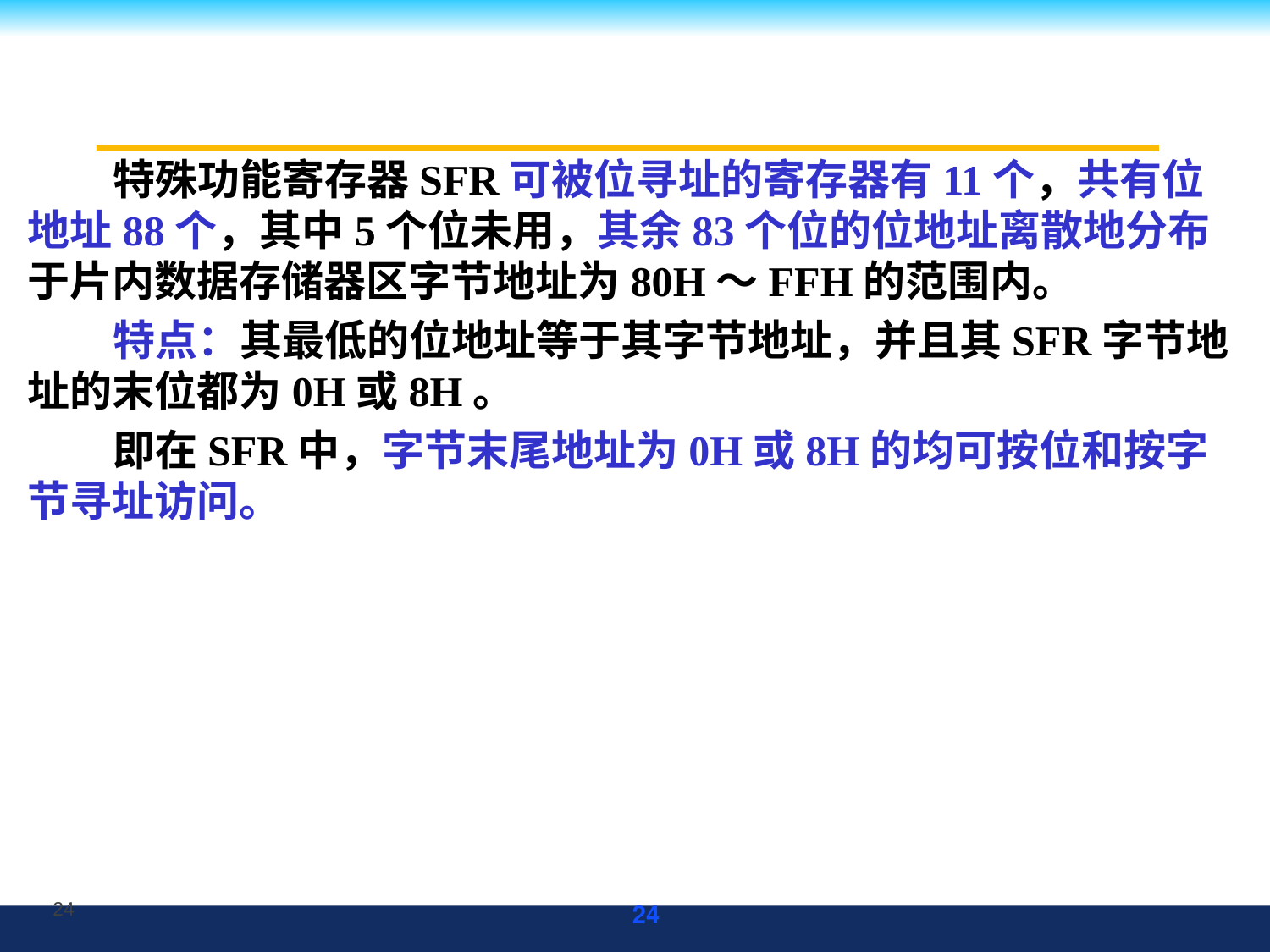

#
特殊功能寄存器SFR可被位寻址的寄存器有11个，共有位地址88个，其中5个位未用，其余83个位的位地址离散地分布于片内数据存储器区字节地址为80H～FFH的范围内。
特点：其最低的位地址等于其字节地址，并且其SFR字节地址的末位都为0H或8H。
即在SFR中，字节末尾地址为0H或8H的均可按位和按字节寻址访问。

24
24